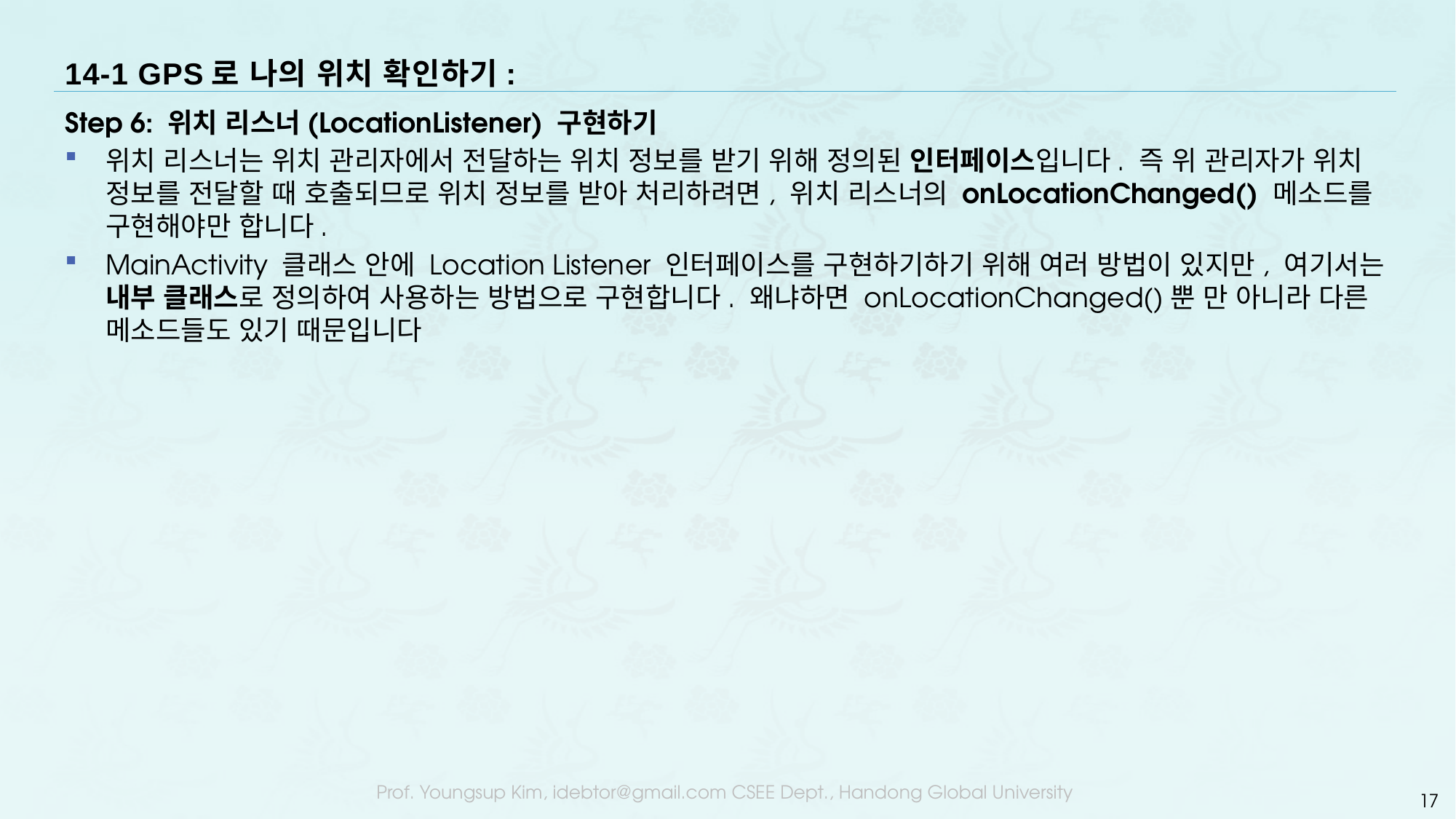

# 14-1 GPS로 나의 위치 확인하기:
Step 6: 위치 리스너(LocationListener) 구현하기
위치 리스너는 위치 관리자에서 전달하는 위치 정보를 받기 위해 정의된 인터페이스입니다. 즉 위 관리자가 위치 정보를 전달할 때 호출되므로 위치 정보를 받아 처리하려면, 위치 리스너의 onLocationChanged() 메소드를 구현해야만 합니다.
MainActivity 클래스 안에 Location Listener 인터페이스를 구현하기하기 위해 여러 방법이 있지만, 여기서는 내부 클래스로 정의하여 사용하는 방법으로 구현합니다. 왜냐하면 onLocationChanged()뿐 만 아니라 다른 메소드들도 있기 때문입니다

17